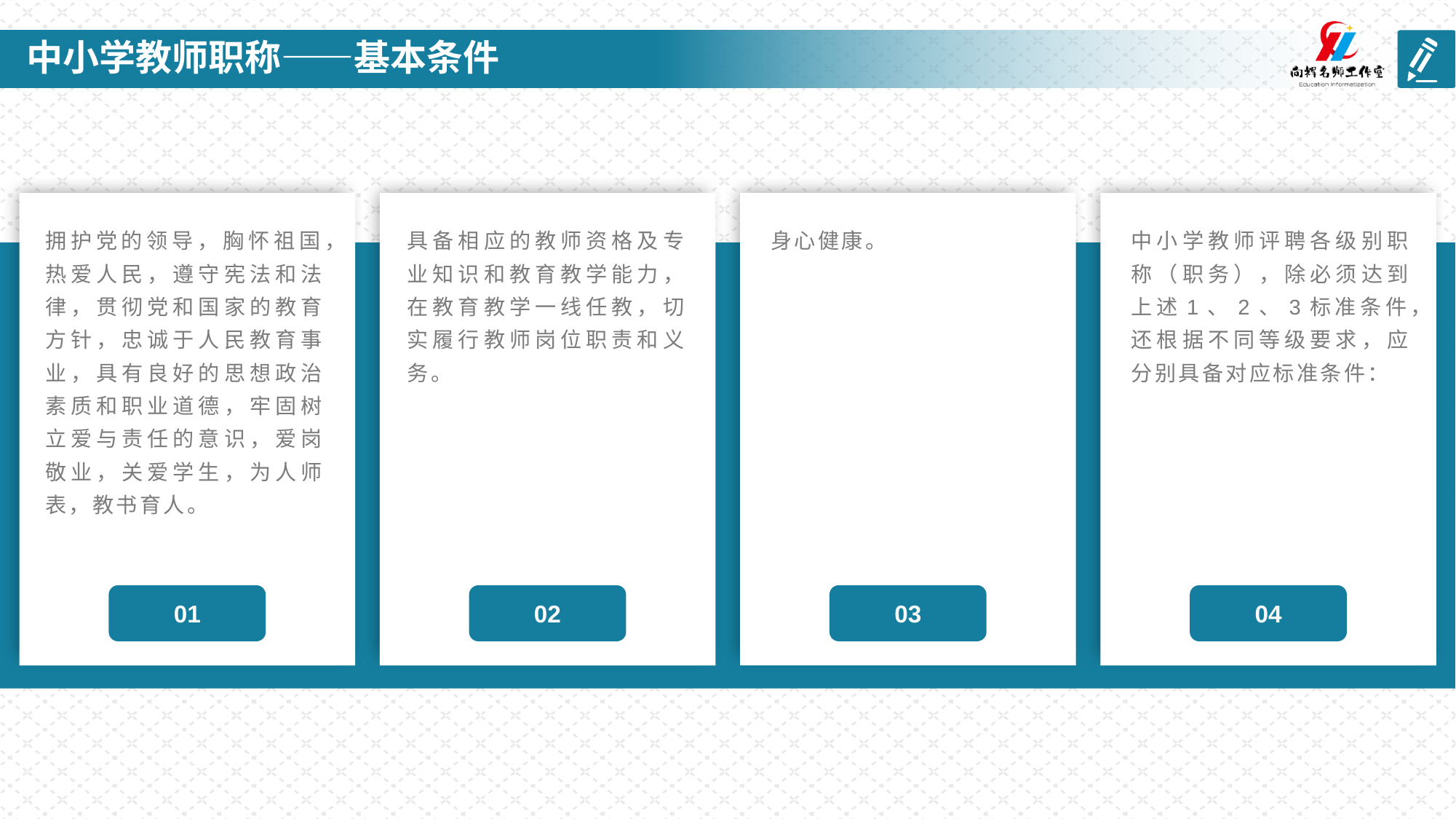

# 中小学教师职称——基本条件

身心健康。
03

拥护党的领导，胸怀祖国，热爱人民，遵守宪法和法律，贯彻党和国家的教育方针，忠诚于人民教育事业，具有良好的思想政治素质和职业道德，牢固树立爱与责任的意识，爱岗敬业，关爱学生，为人师表，教书育人。
01

具备相应的教师资格及专业知识和教育教学能力，在教育教学一线任教，切实履行教师岗位职责和义务。
02

中小学教师评聘各级别职称（职务），除必须达到上述1、2、3标准条件，还根据不同等级要求，应分别具备对应标准条件：
04